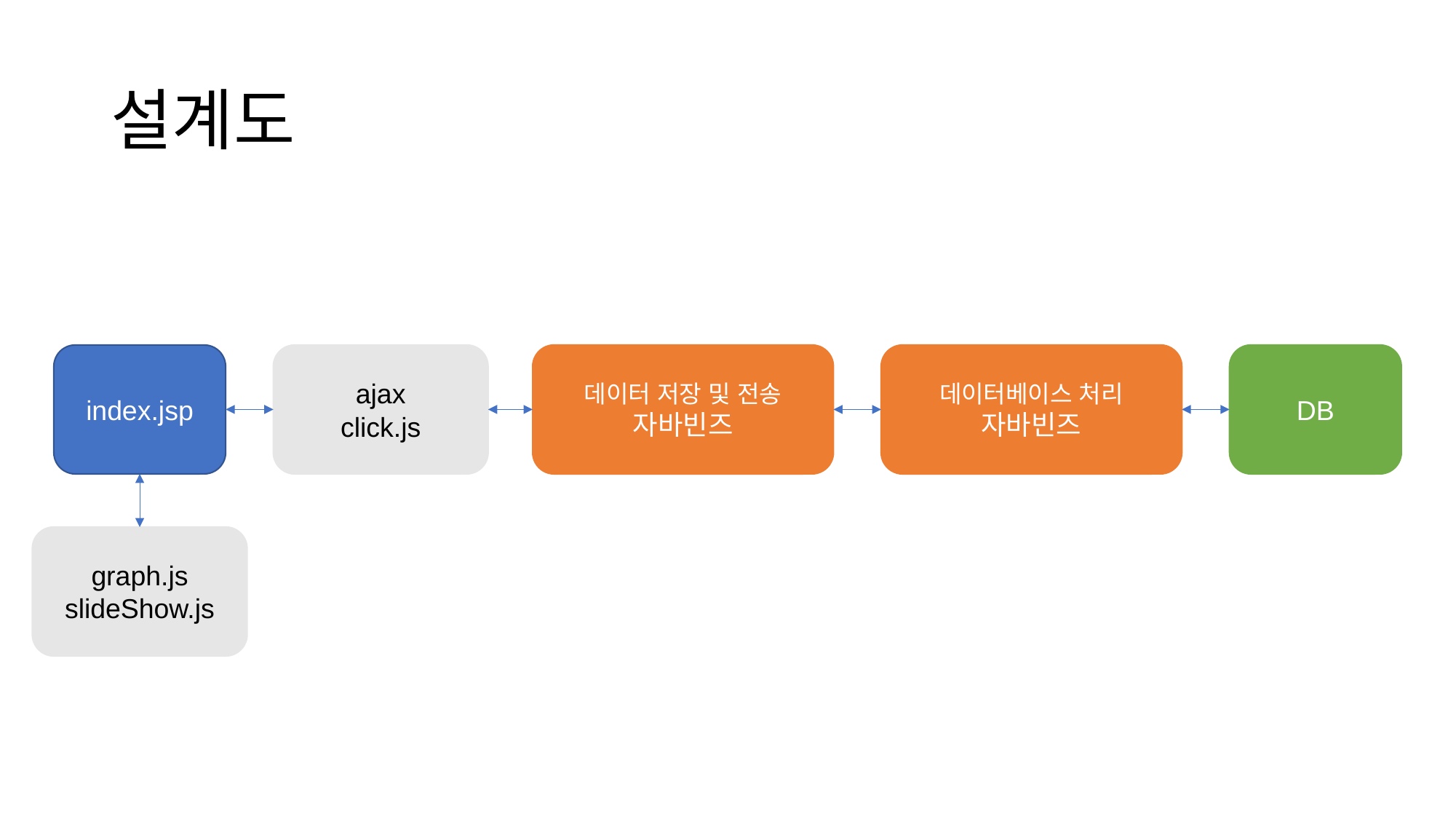

# 설계도
index.jsp
ajax
click.js
데이터 저장 및 전송
자바빈즈
데이터베이스 처리
자바빈즈
DB
graph.js
slideShow.js